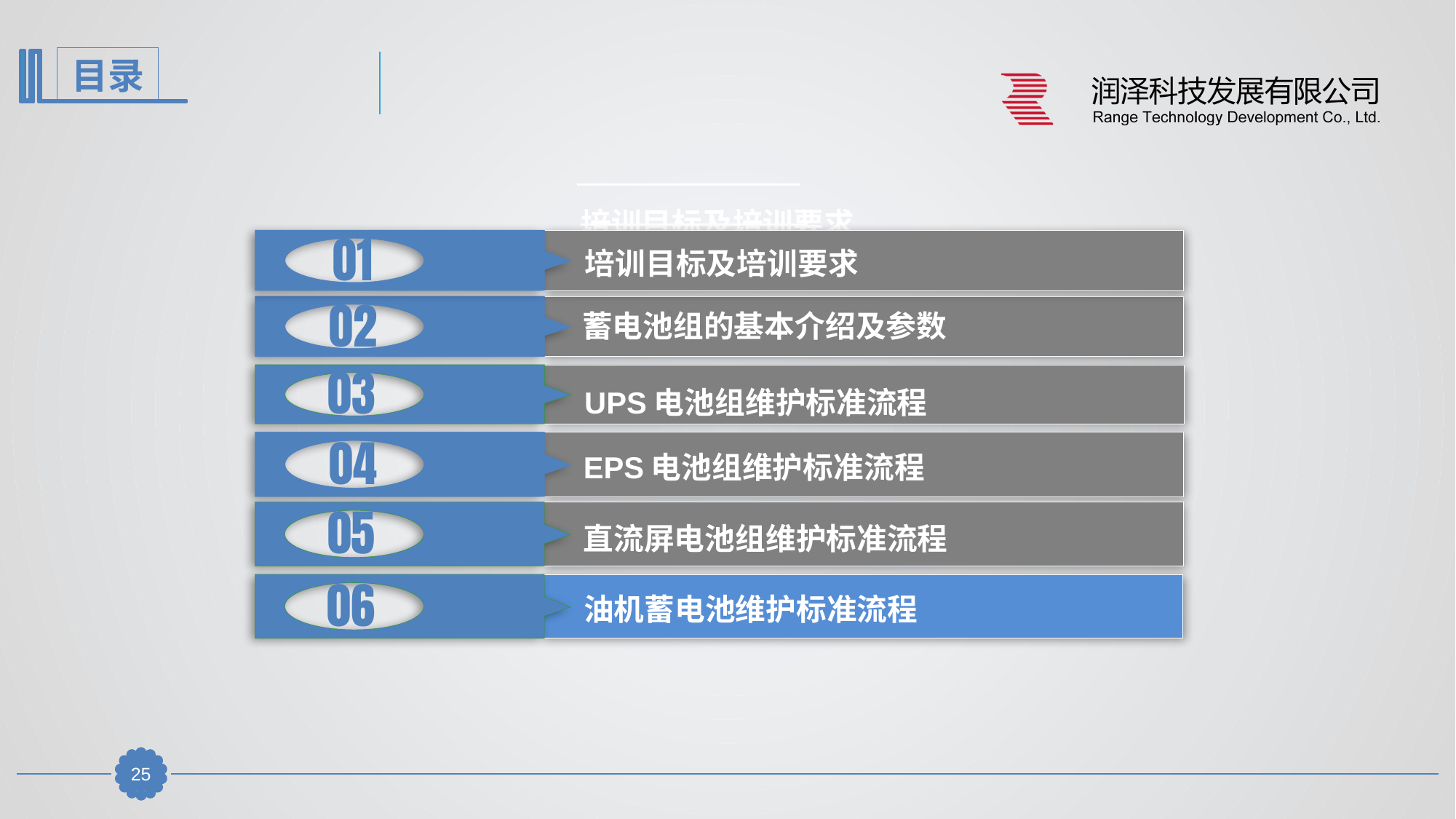

培训目标及培训要求
01

培训目标及培训要求
培训目标及培训要求
02

蓄电池组的基本介绍及参数
03

UPS电池组维护标准流程
04

EPS电池组维护标准流程
05

直流屏电池组维护标准流程
06

油机蓄电池维护标准流程
25